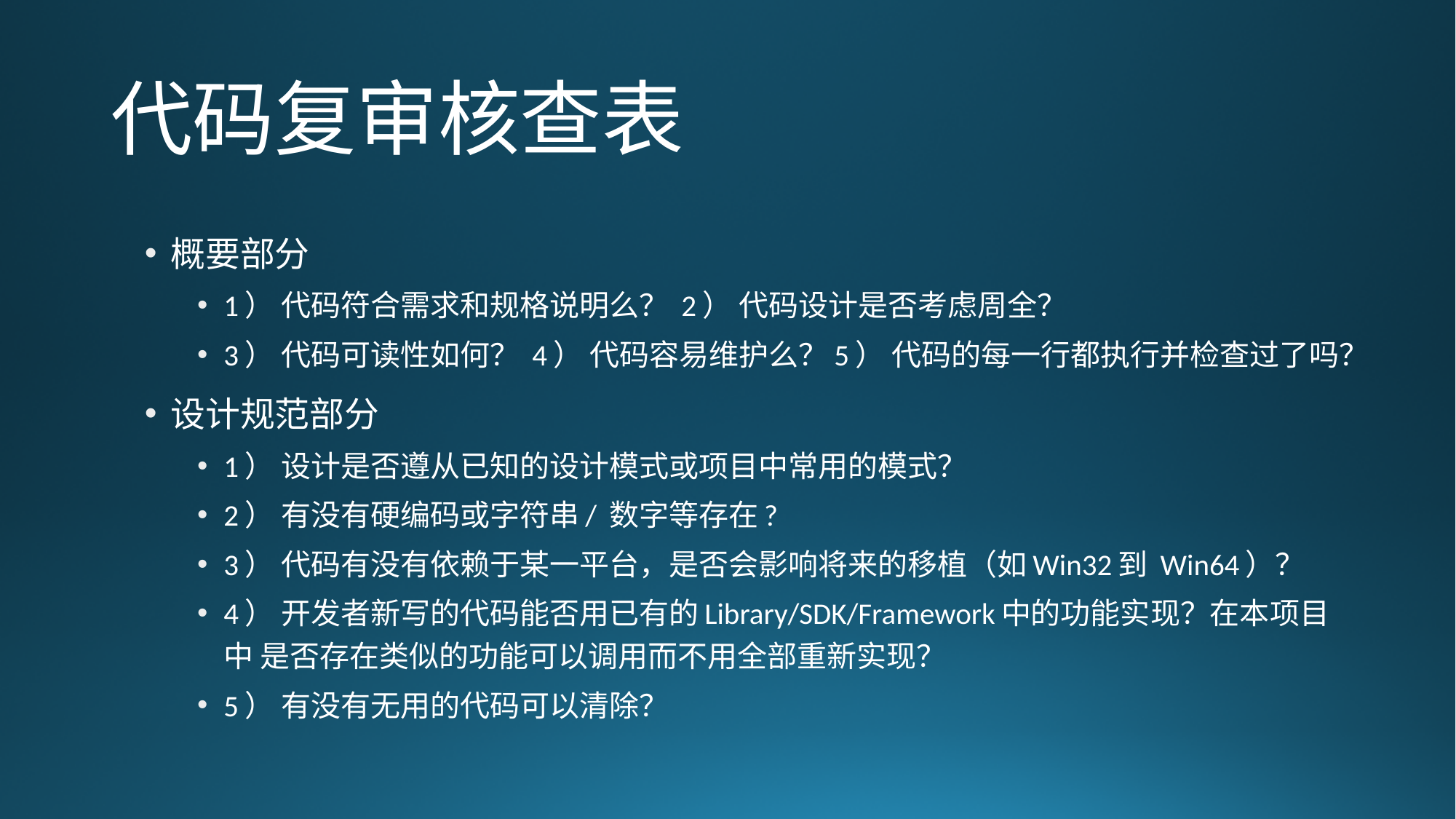

# 代码复审核查表
概要部分
1） 代码符合需求和规格说明么？ 2） 代码设计是否考虑周全？
3） 代码可读性如何？ 4） 代码容易维护么？5） 代码的每一行都执行并检查过了吗？
设计规范部分
1） 设计是否遵从已知的设计模式或项目中常用的模式？
2） 有没有硬编码或字符串/ 数字等存在?
3） 代码有没有依赖于某一平台，是否会影响将来的移植（如Win32到 Win64）？
4） 开发者新写的代码能否用已有的Library/SDK/Framework中的功能实现？在本项目中 是否存在类似的功能可以调用而不用全部重新实现？
5） 有没有无用的代码可以清除？